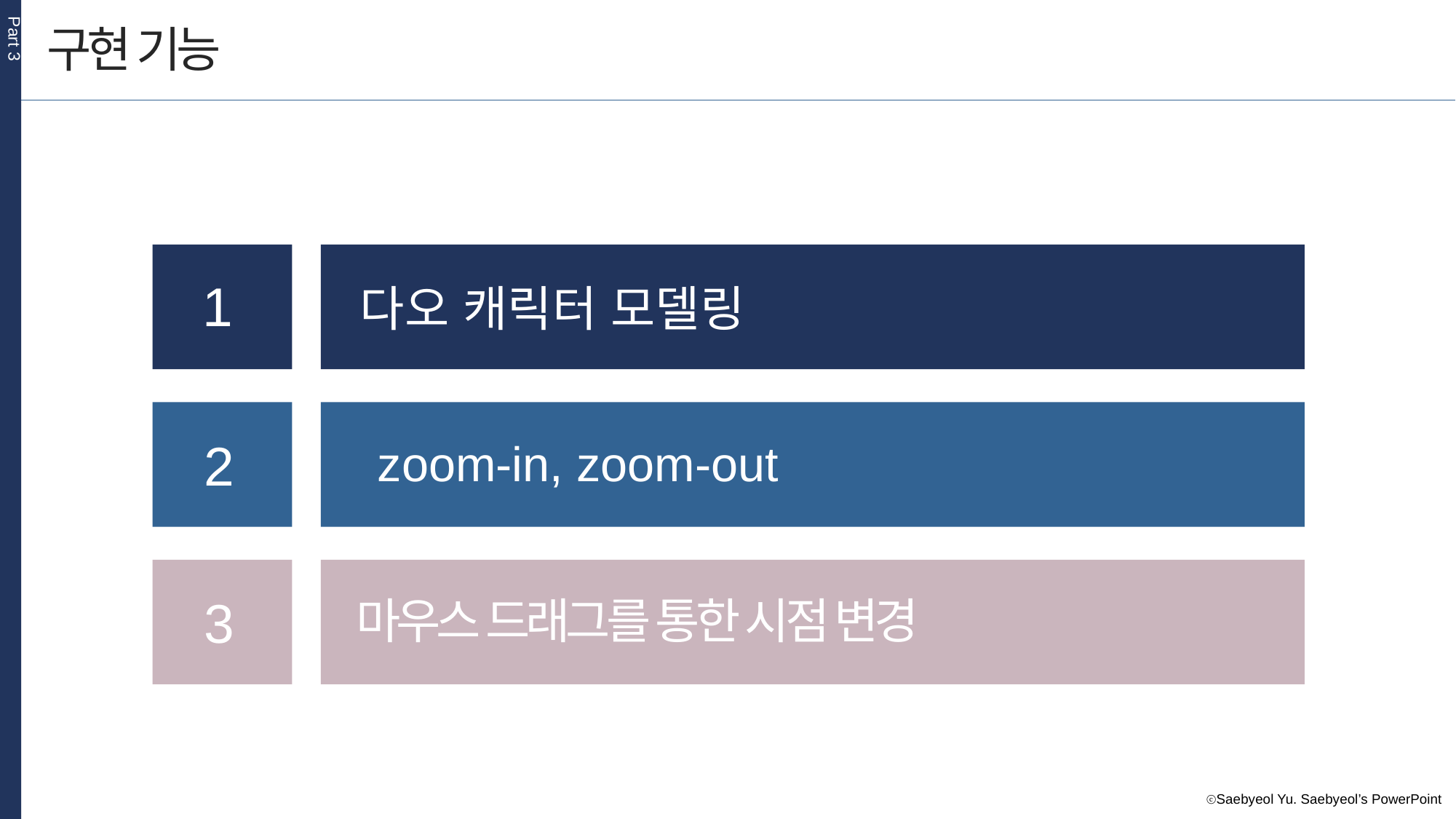

Part 3
구현 기능

1
다오 캐릭터 모델링

2
zoom-in, zoom-out

3
마우스 드래그를 통한 시점 변경